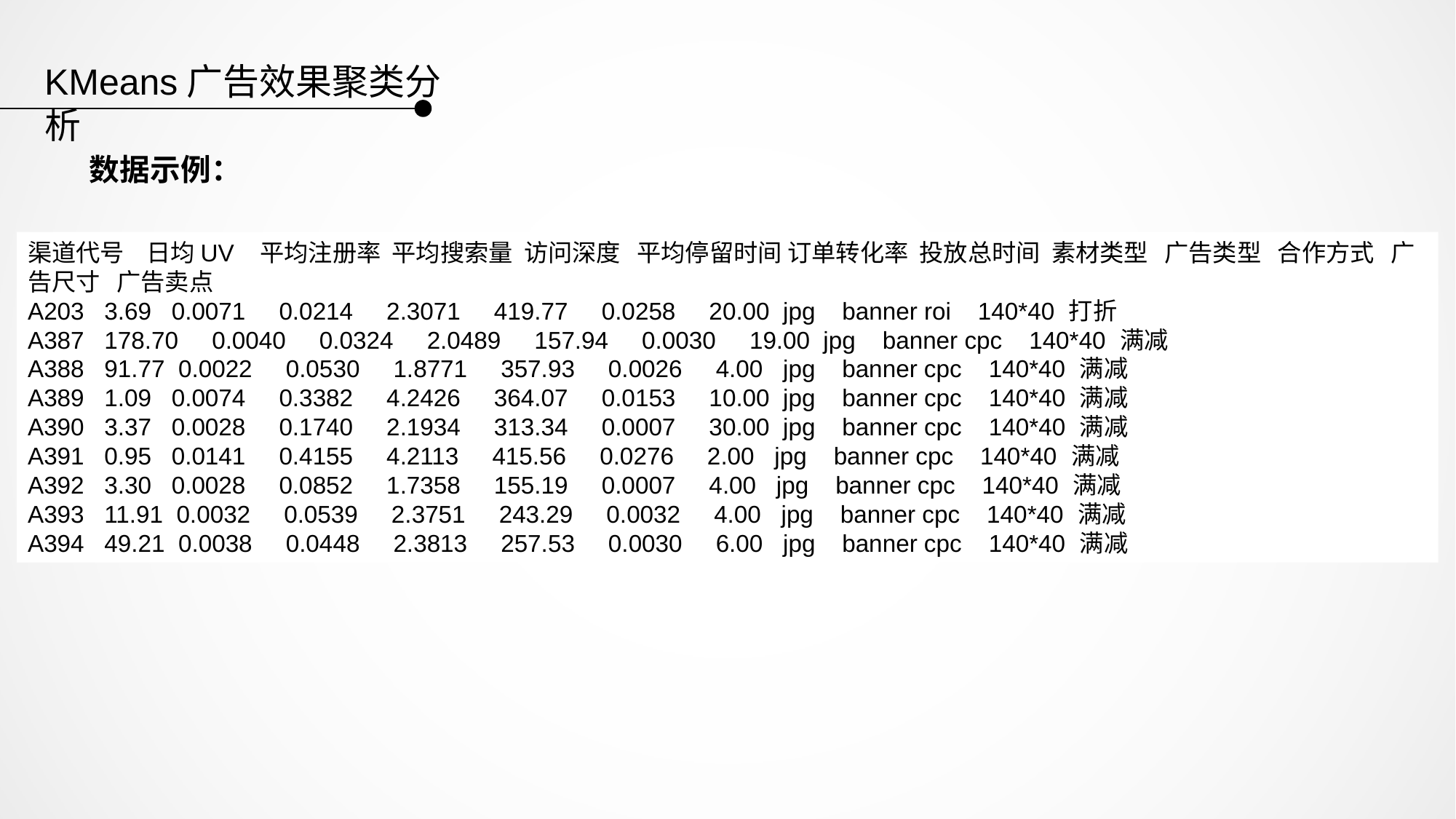

KMeans广告效果聚类分析

数据示例：
渠道代号    日均UV   平均注册率  平均搜索量  访问深度   平均停留时间 订单转化率  投放总时间  素材类型   广告类型   合作方式   广告尺寸   广告卖点
A203   3.69   0.0071     0.0214     2.3071     419.77     0.0258     20.00  jpg    banner roi    140*40 打折
A387   178.70     0.0040     0.0324     2.0489     157.94     0.0030     19.00  jpg    banner cpc    140*40 满减
A388   91.77  0.0022     0.0530     1.8771     357.93     0.0026     4.00   jpg    banner cpc    140*40 满减
A389   1.09   0.0074     0.3382     4.2426     364.07     0.0153     10.00  jpg    banner cpc    140*40 满减
A390   3.37   0.0028     0.1740     2.1934     313.34     0.0007     30.00  jpg    banner cpc    140*40 满减
A391   0.95   0.0141     0.4155     4.2113     415.56     0.0276     2.00   jpg    banner cpc    140*40 满减
A392   3.30   0.0028     0.0852     1.7358     155.19     0.0007     4.00   jpg    banner cpc    140*40 满减
A393   11.91  0.0032     0.0539     2.3751     243.29     0.0032     4.00   jpg    banner cpc    140*40 满减
A394   49.21  0.0038     0.0448     2.3813     257.53     0.0030     6.00   jpg    banner cpc    140*40 满减